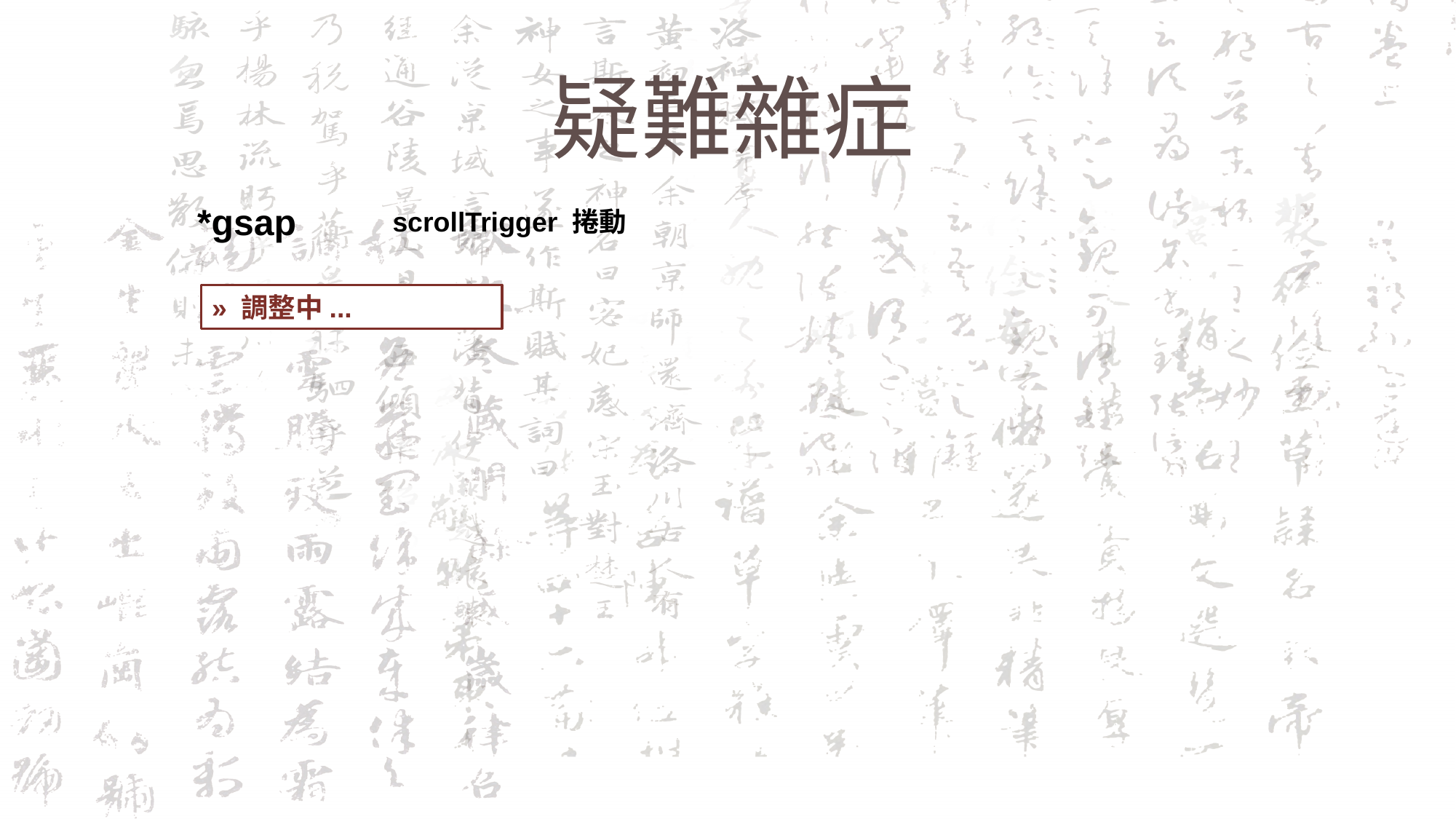

# 疑難雜症
*gsap
scrollTrigger 捲動
» 調整中...